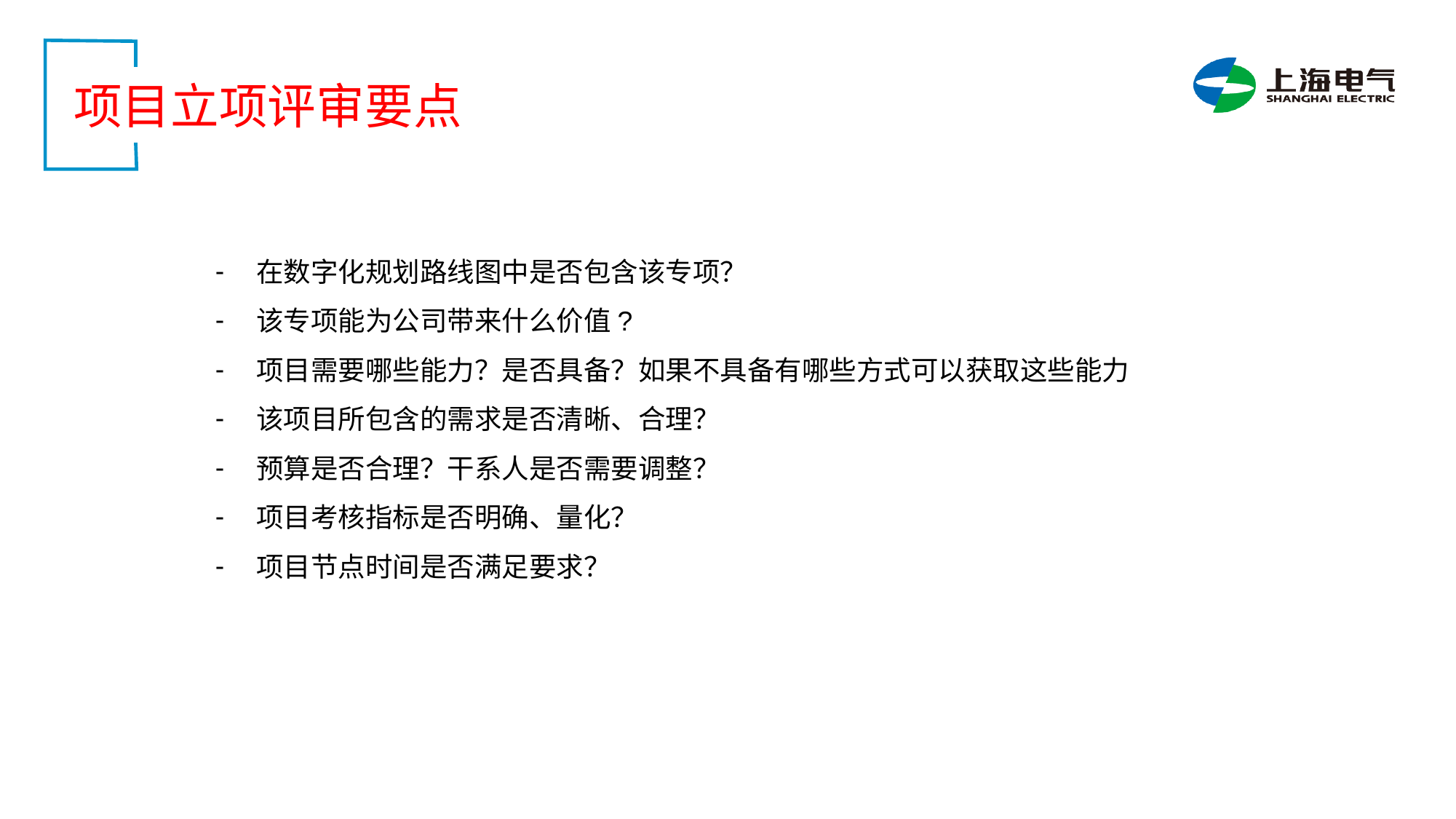

项目立项评审要点
在数字化规划路线图中是否包含该专项？
该专项能为公司带来什么价值?
项目需要哪些能力？是否具备？如果不具备有哪些方式可以获取这些能力
该项目所包含的需求是否清晰、合理？
预算是否合理？干系人是否需要调整？
项目考核指标是否明确、量化？
项目节点时间是否满足要求？